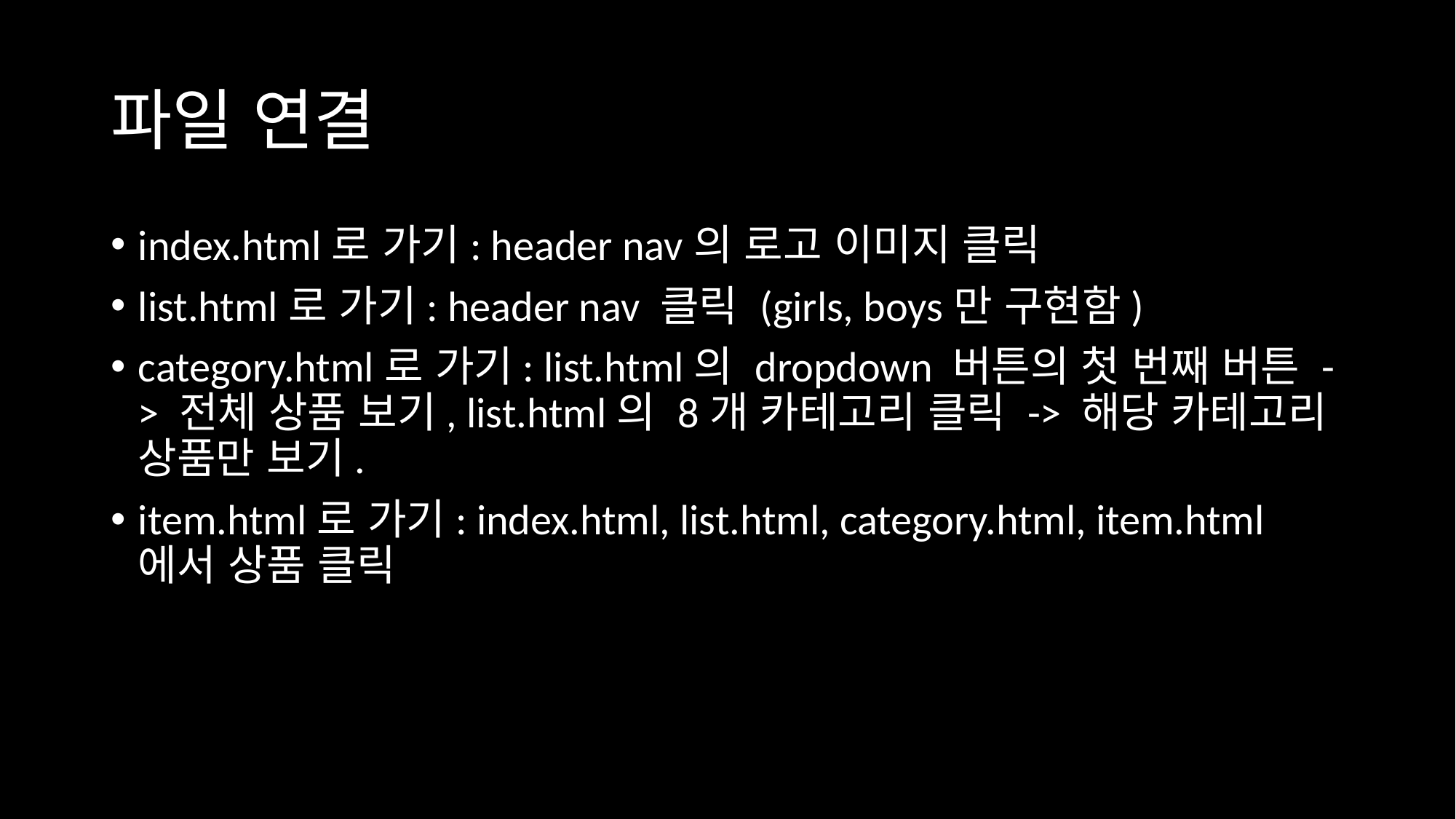

# 파일 연결
index.html로 가기: header nav의 로고 이미지 클릭
list.html로 가기: header nav 클릭 (girls, boys만 구현함)
category.html로 가기: list.html의 dropdown 버튼의 첫 번째 버튼 -> 전체 상품 보기, list.html의 8개 카테고리 클릭 -> 해당 카테고리 상품만 보기.
item.html로 가기: index.html, list.html, category.html, item.html에서 상품 클릭